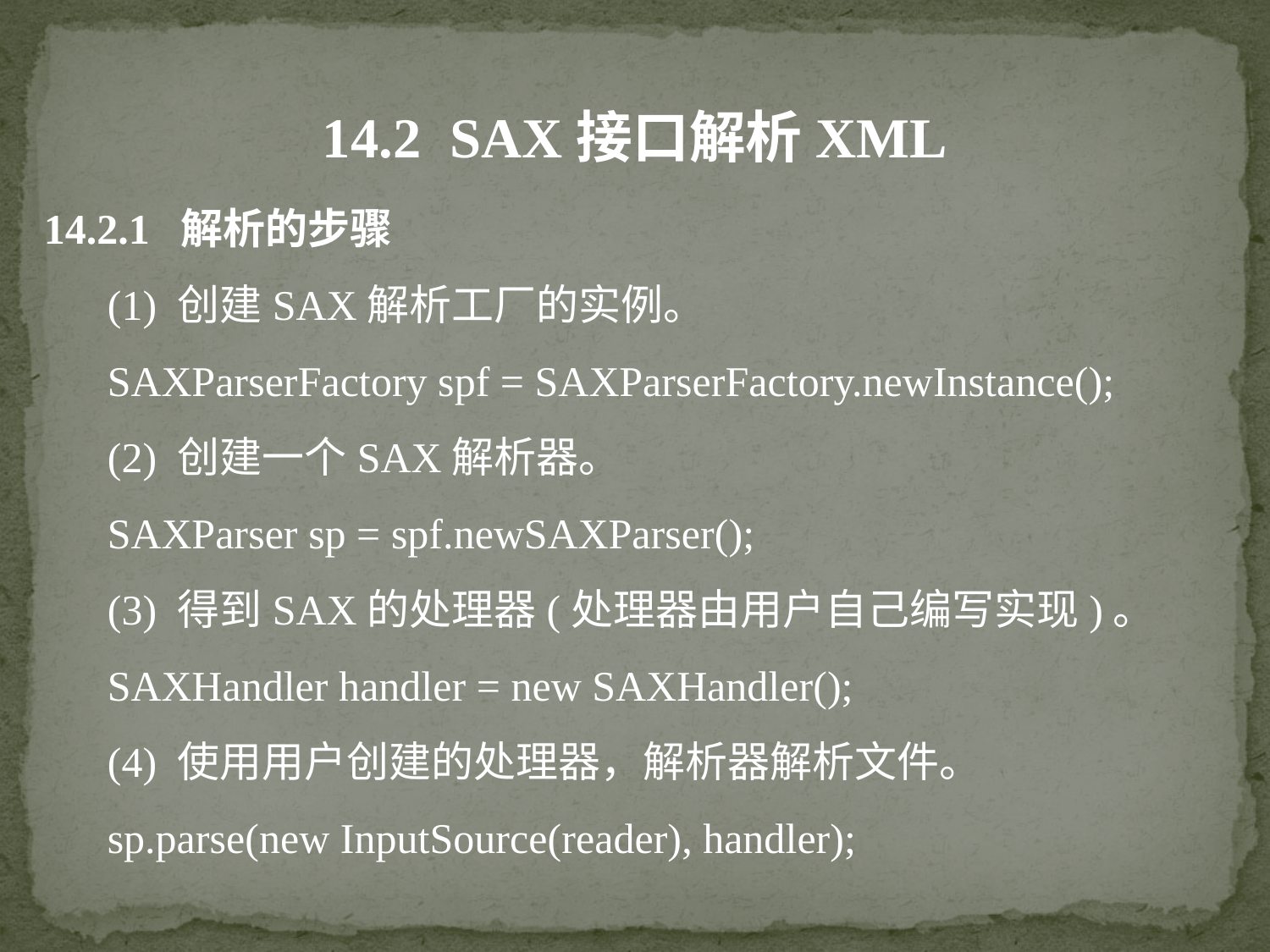

14.2  SAX接口解析XML
14.2.1  解析的步骤
(1) 创建SAX解析工厂的实例。
SAXParserFactory spf = SAXParserFactory.newInstance();
(2) 创建一个SAX解析器。
SAXParser sp = spf.newSAXParser();
(3) 得到SAX的处理器(处理器由用户自己编写实现)。
SAXHandler handler = new SAXHandler();
(4) 使用用户创建的处理器，解析器解析文件。
sp.parse(new InputSource(reader), handler);